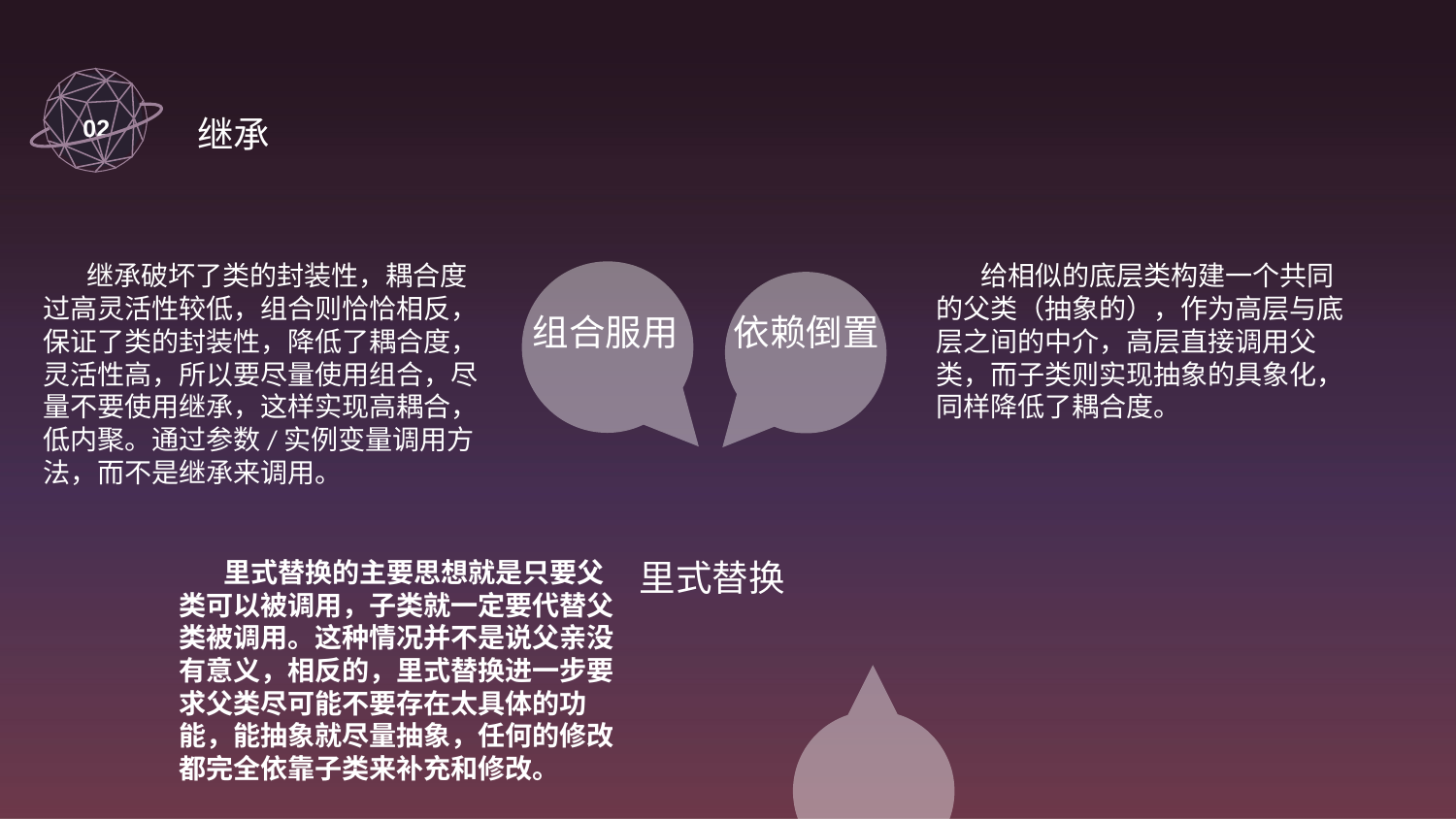

02

 继承

     继承破坏了类的封装性，耦合度过高灵活性较低，组合则恰恰相反，保证了类的封装性，降低了耦合度，灵活性高，所以要尽量使用组合，尽量不要使用继承，这样实现高耦合，低内聚。通过参数/实例变量调用方法，而不是继承来调用。
     给相似的底层类构建一个共同的父类（抽象的），作为高层与底层之间的中介，高层直接调用父类，而子类则实现抽象的具象化，同样降低了耦合度。

组合服用
依赖倒置
     里式替换的主要思想就是只要父类可以被调用，子类就一定要代替父类被调用。这种情况并不是说父亲没有意义，相反的，里式替换进一步要求父类尽可能不要存在太具体的功能，能抽象就尽量抽象，任何的修改都完全依靠子类来补充和修改。
里式替换